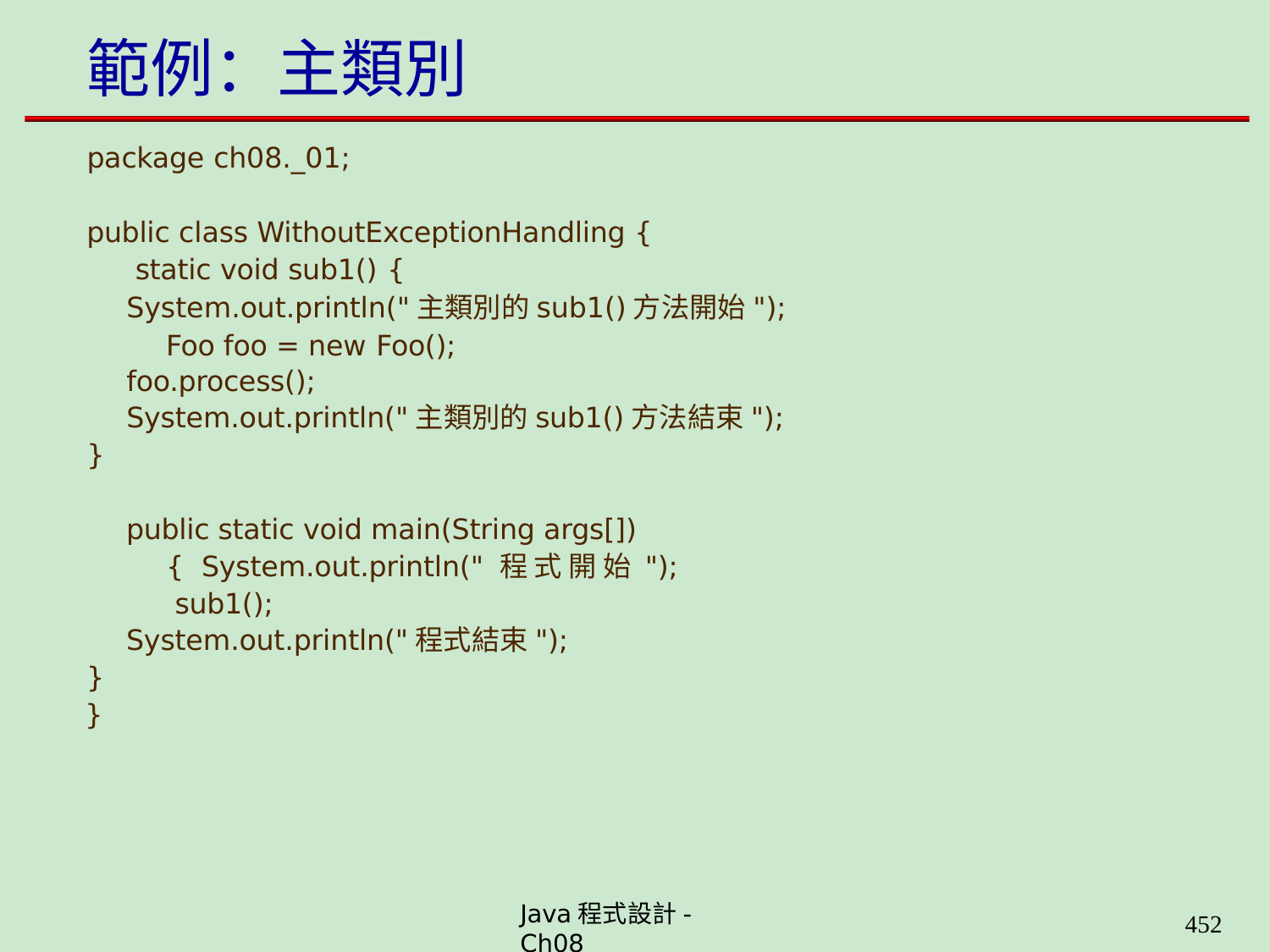

# 範例：主類別
package ch08._01;

public class WithoutExceptionHandling {  static void sub1() {
System.out.println("主類別的sub1()方法開始");  Foo foo = new Foo();
foo.process();
System.out.println("主類別的sub1()方法結束");
}

public static void main(String args[]) {  System.out.println(" 程 式 開 始 ");  sub1();
System.out.println("程式結束");
}
}
Java程式設計-Ch08
452